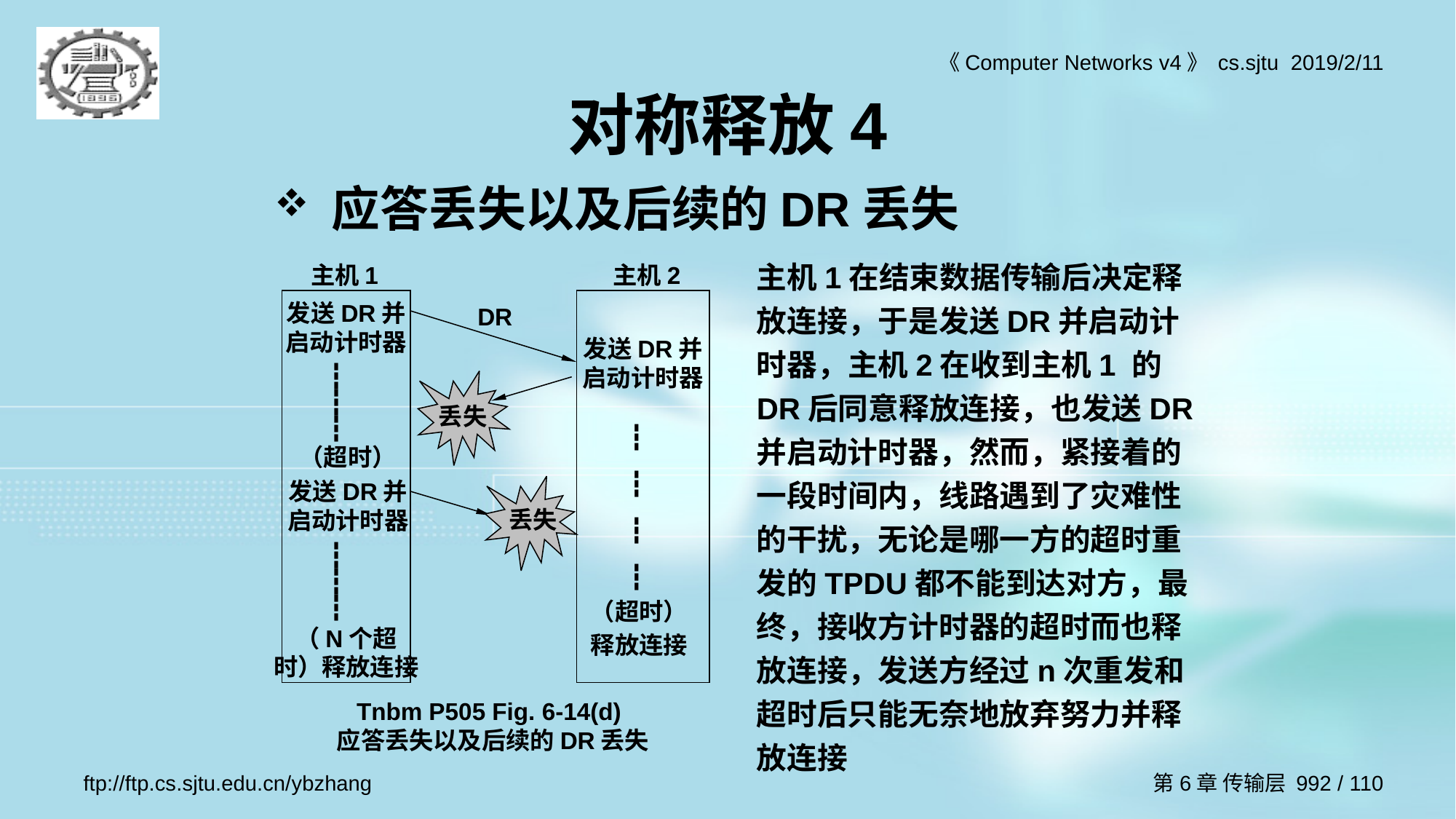

# 对称释放4
应答丢失以及后续的DR丢失
主机1在结束数据传输后决定释放连接，于是发送DR并启动计时器，主机2在收到主机1 的DR后同意释放连接，也发送DR并启动计时器，然而，紧接着的一段时间内，线路遇到了灾难性的干扰，无论是哪一方的超时重发的TPDU都不能到达对方，最终，接收方计时器的超时而也释放连接，发送方经过n次重发和超时后只能无奈地放弃努力并释放连接
主机1                                  主机2

发送DR并启动计时器
DR

发送DR并启动计时器
┇┇┇

丢失

┇┇┇┇
（超时）
发送DR并启动计时器

丢失

┇┇┇
（超时）
释放连接
（N个超时）释放连接
Tnbm P505 Fig. 6-14(d)
应答丢失以及后续的DR丢失